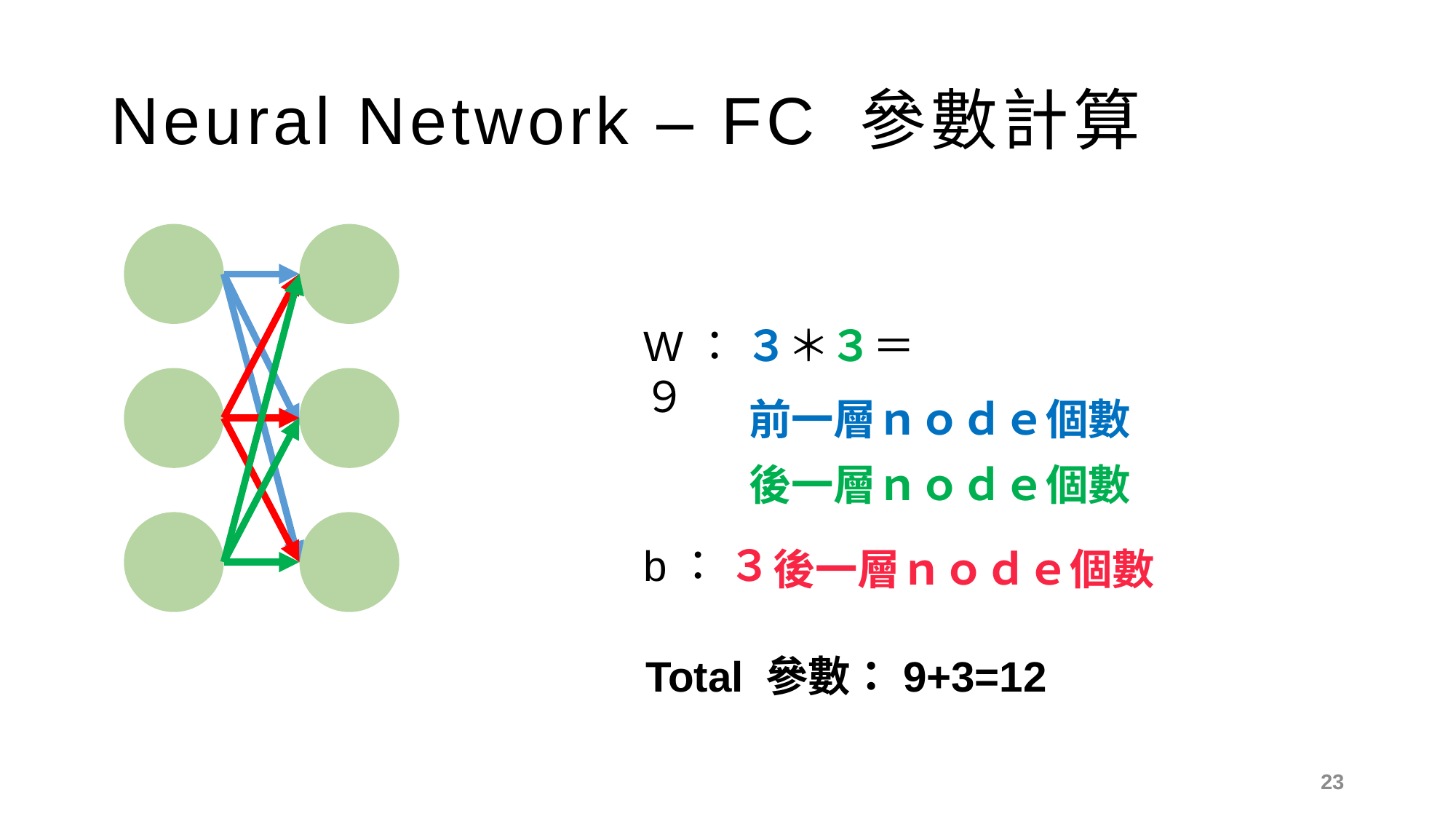

# Neural Network – FC 參數計算

W： ３＊３＝９

前一層ｎｏｄｅ個數
後一層ｎｏｄｅ個數

b： ３
後一層ｎｏｄｅ個數
Total 參數：9+3=12
23